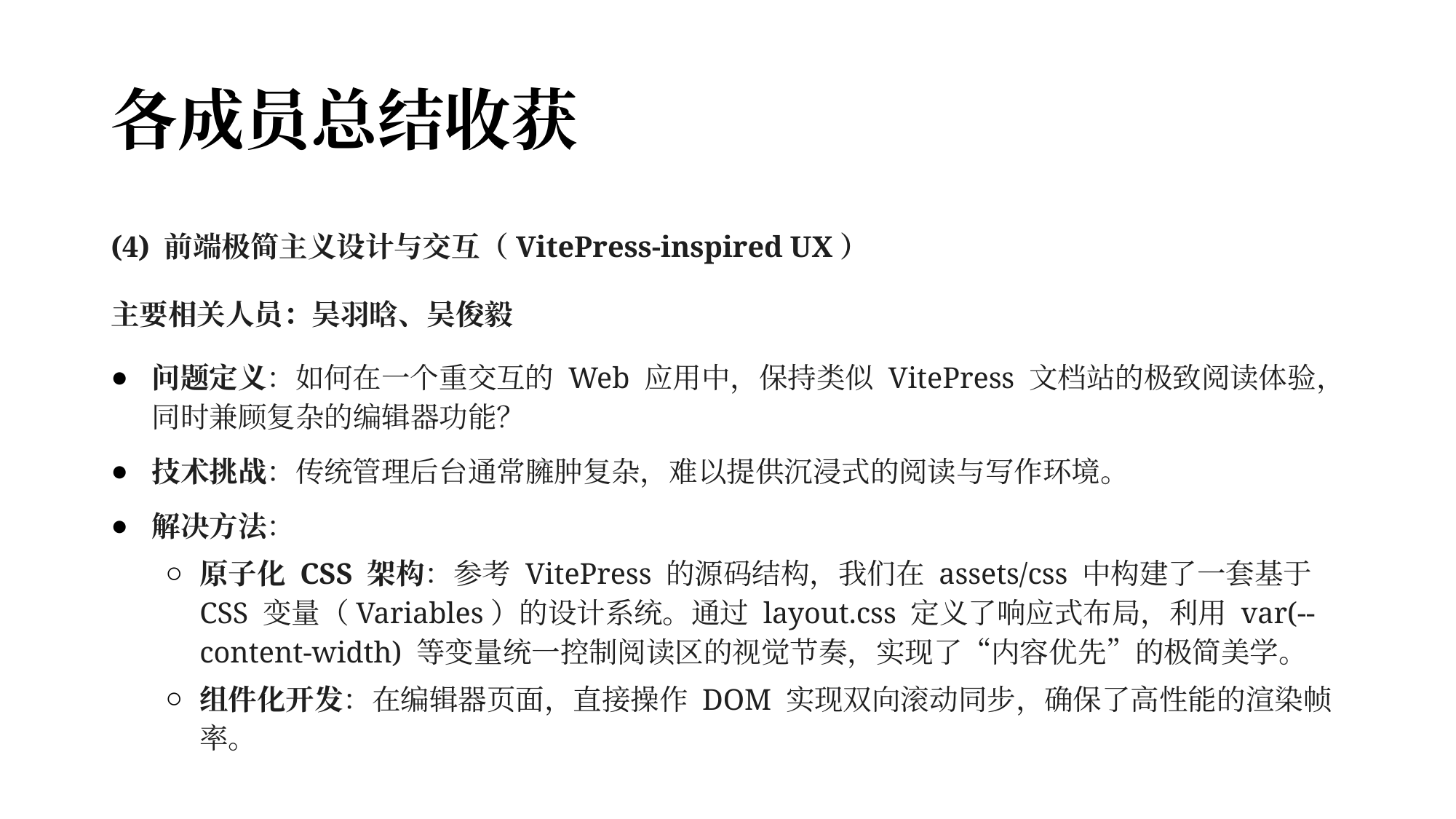

# 各成员总结收获
(4) 前端极简主义设计与交互（VitePress-inspired UX）
主要相关人员：吴羽晗、吴俊毅
问题定义：如何在一个重交互的 Web 应用中，保持类似 VitePress 文档站的极致阅读体验，同时兼顾复杂的编辑器功能？
技术挑战：传统管理后台通常臃肿复杂，难以提供沉浸式的阅读与写作环境。
解决方法：
原子化 CSS 架构：参考 VitePress 的源码结构，我们在 assets/css 中构建了一套基于 CSS 变量（Variables）的设计系统。通过 layout.css 定义了响应式布局，利用 var(--content-width) 等变量统一控制阅读区的视觉节奏，实现了“内容优先”的极简美学。
组件化开发：在编辑器页面，直接操作 DOM 实现双向滚动同步，确保了高性能的渲染帧率。